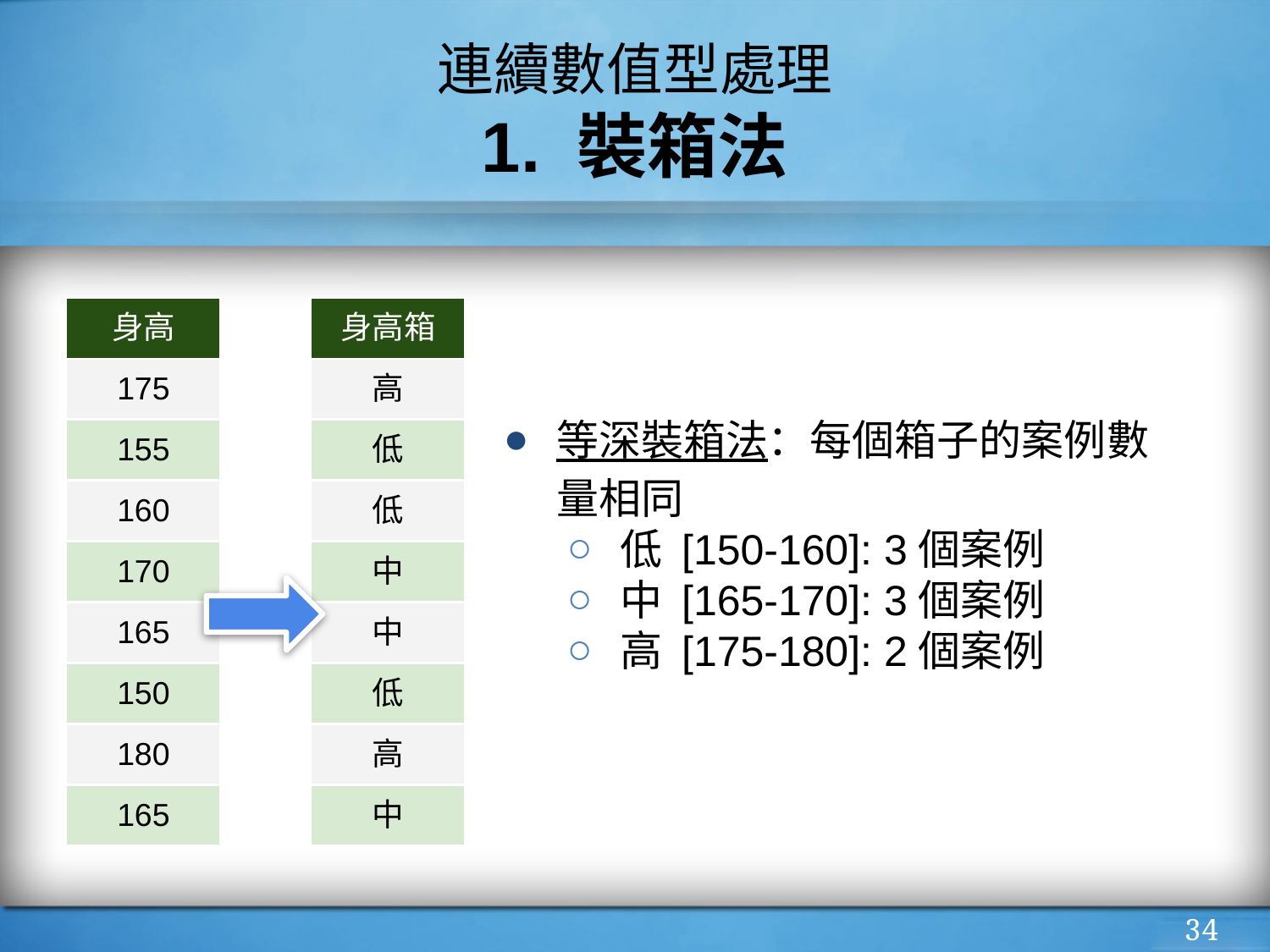

# 連續數值型處理
1. 裝箱法
等深裝箱法：每個箱子的案例數量相同
低 [150-160]: 3個案例
中 [165-170]: 3個案例
高 [175-180]: 2個案例

| 身高 |
| --- |
| 175 |
| 155 |
| 160 |
| 170 |
| 165 |
| 150 |
| 180 |
| 165 |
| 身高箱 |
| --- |
| 高 |
| 低 |
| 低 |
| 中 |
| 中 |
| 低 |
| 高 |
| 中 |

34